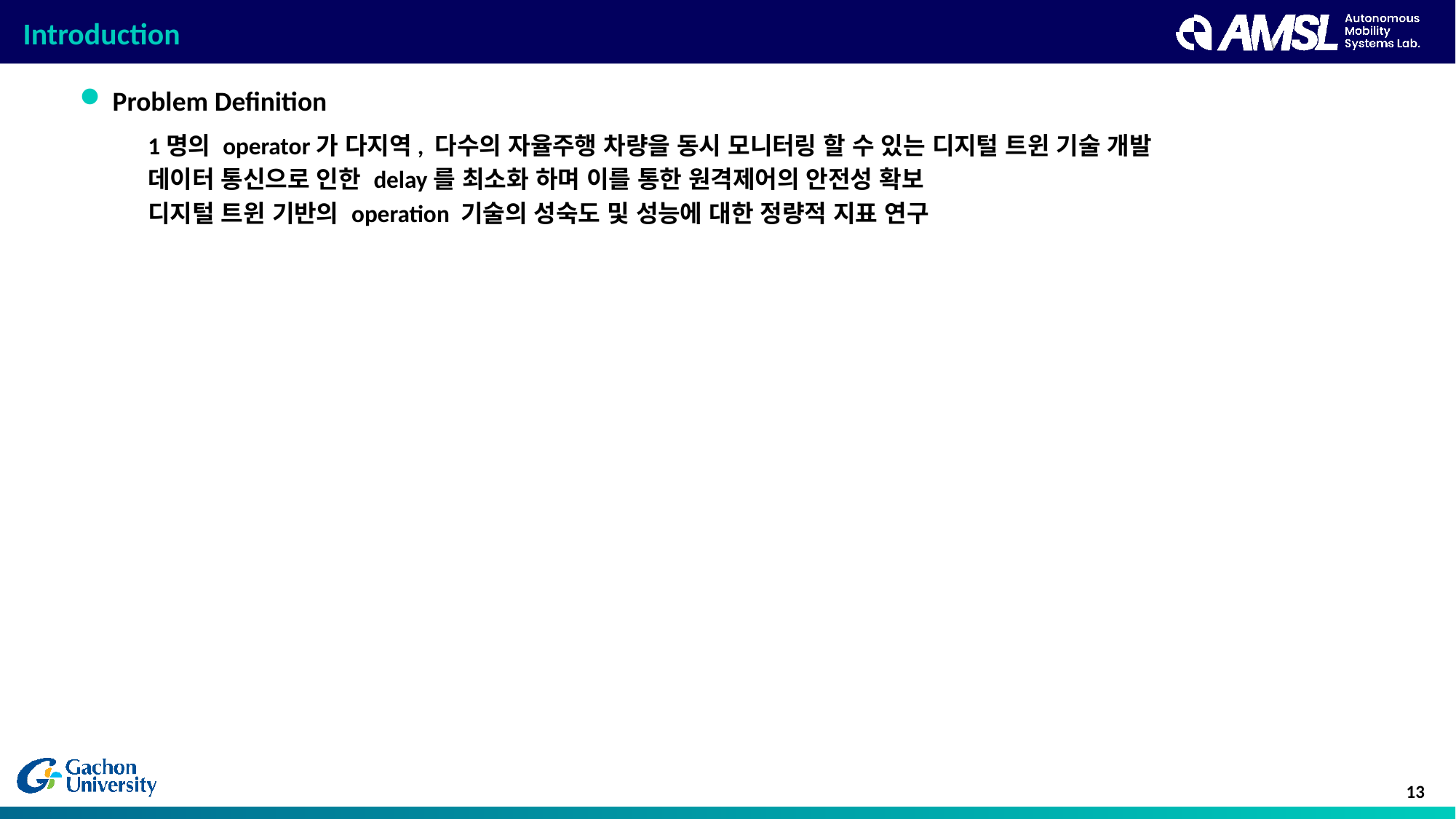

# Introduction
Problem Definition
1명의 operator가 다지역, 다수의 자율주행 차량을 동시 모니터링 할 수 있는 디지털 트윈 기술 개발
데이터 통신으로 인한 delay를 최소화 하며 이를 통한 원격제어의 안전성 확보
디지털 트윈 기반의 operation 기술의 성숙도 및 성능에 대한 정량적 지표 연구

13